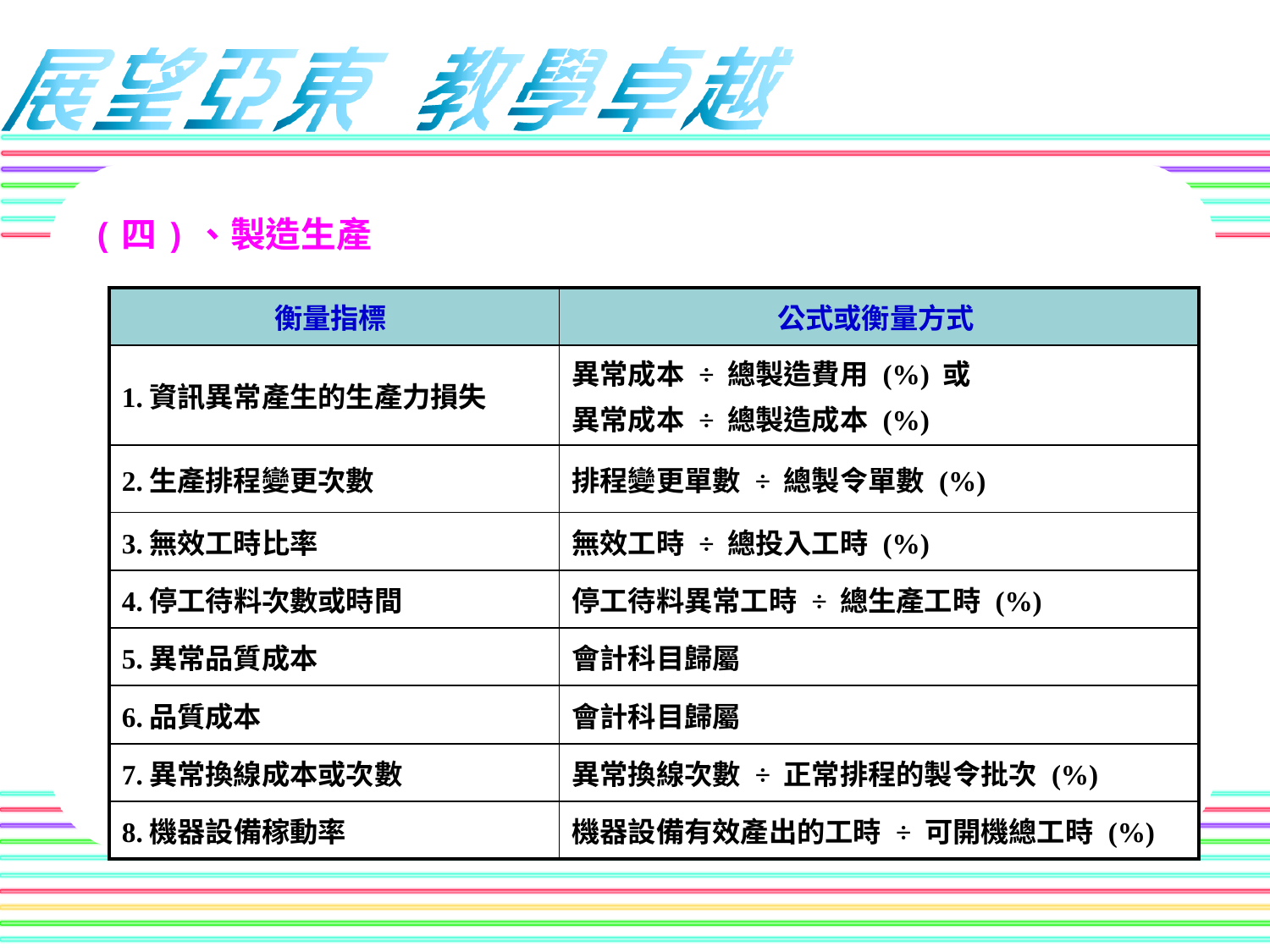

# (四)、製造生產
| 衡量指標 | 公式或衡量方式 |
| --- | --- |
| 1.資訊異常產生的生產力損失 | 異常成本 ÷ 總製造費用 (%) 或 異常成本 ÷ 總製造成本 (%) |
| 2.生產排程變更次數 | 排程變更單數 ÷ 總製令單數 (%) |
| 3.無效工時比率 | 無效工時 ÷ 總投入工時 (%) |
| 4.停工待料次數或時間 | 停工待料異常工時 ÷ 總生產工時 (%) |
| 5.異常品質成本 | 會計科目歸屬 |
| 6.品質成本 | 會計科目歸屬 |
| 7.異常換線成本或次數 | 異常換線次數 ÷ 正常排程的製令批次 (%) |
| 8.機器設備稼動率 | 機器設備有效產出的工時 ÷ 可開機總工時 (%) |